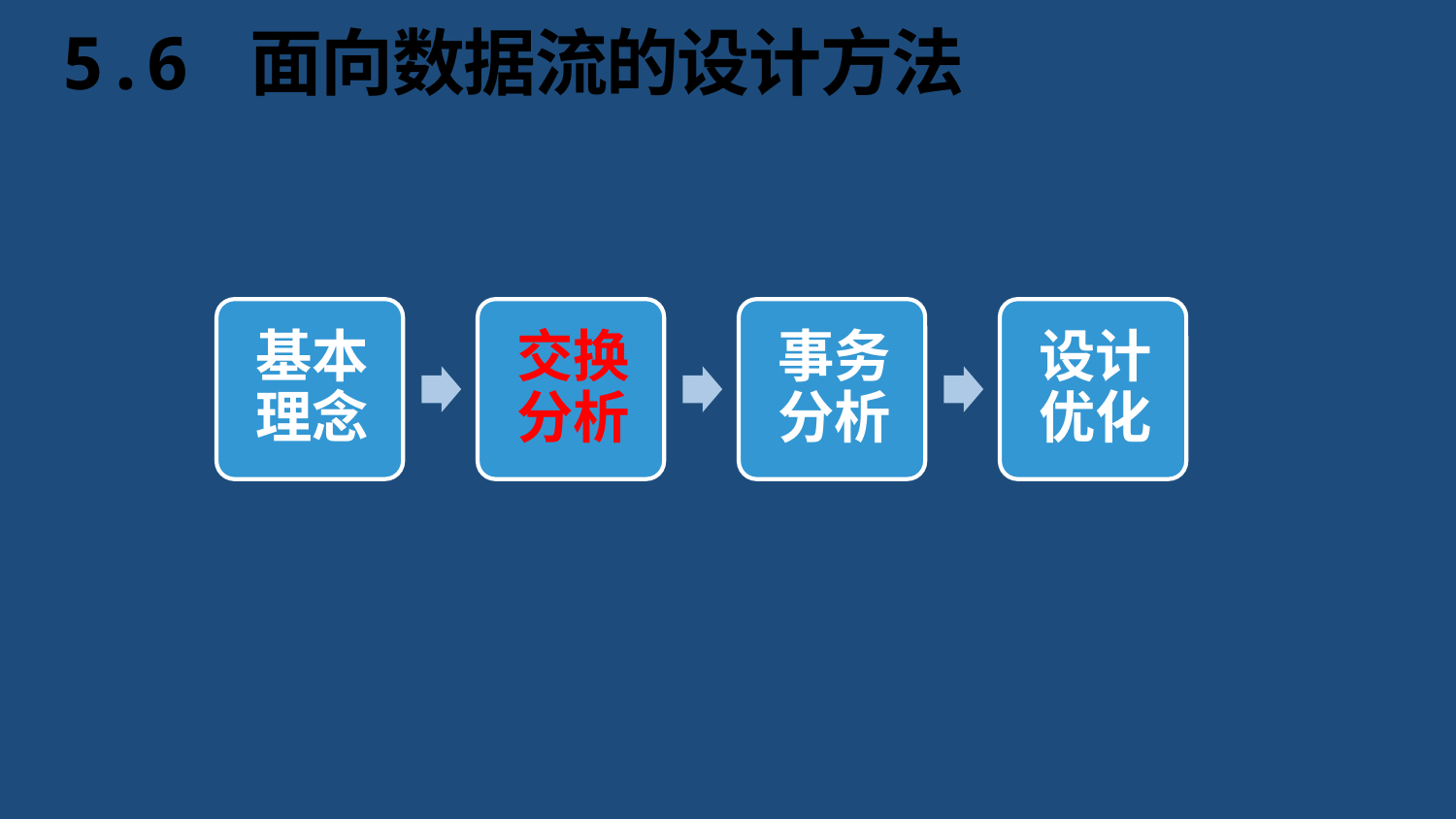

# 5.6 面向数据流的设计方法
基本理念

交换分析

事务分析

设计优化